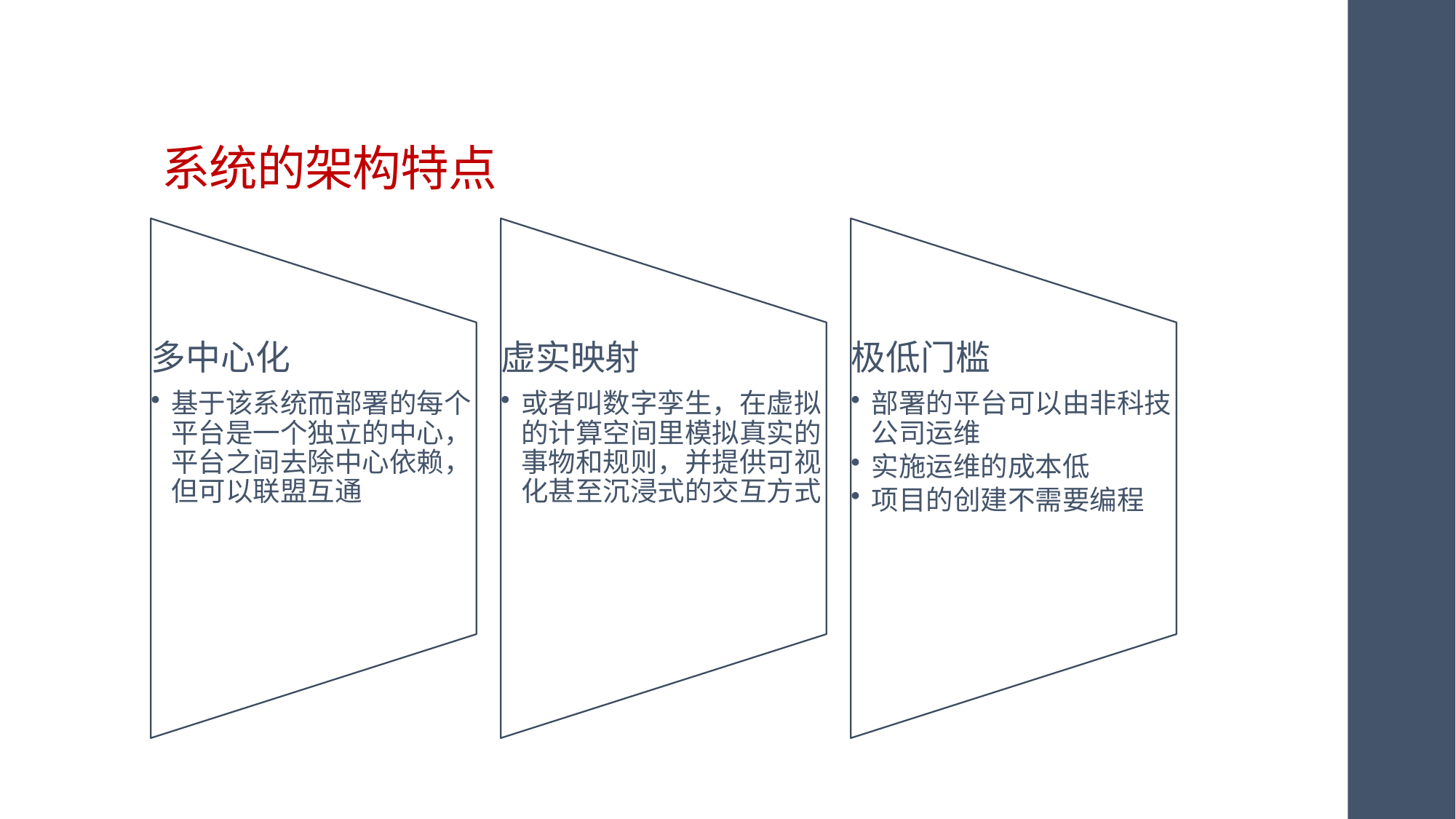

# 系统的架构特点
多中心化
基于该系统而部署的每个平台是一个独立的中心，平台之间去除中心依赖，但可以联盟互通
虚实映射
或者叫数字孪生，在虚拟的计算空间里模拟真实的事物和规则，并提供可视化甚至沉浸式的交互方式
极低门槛
部署的平台可以由非科技公司运维
实施运维的成本低
项目的创建不需要编程